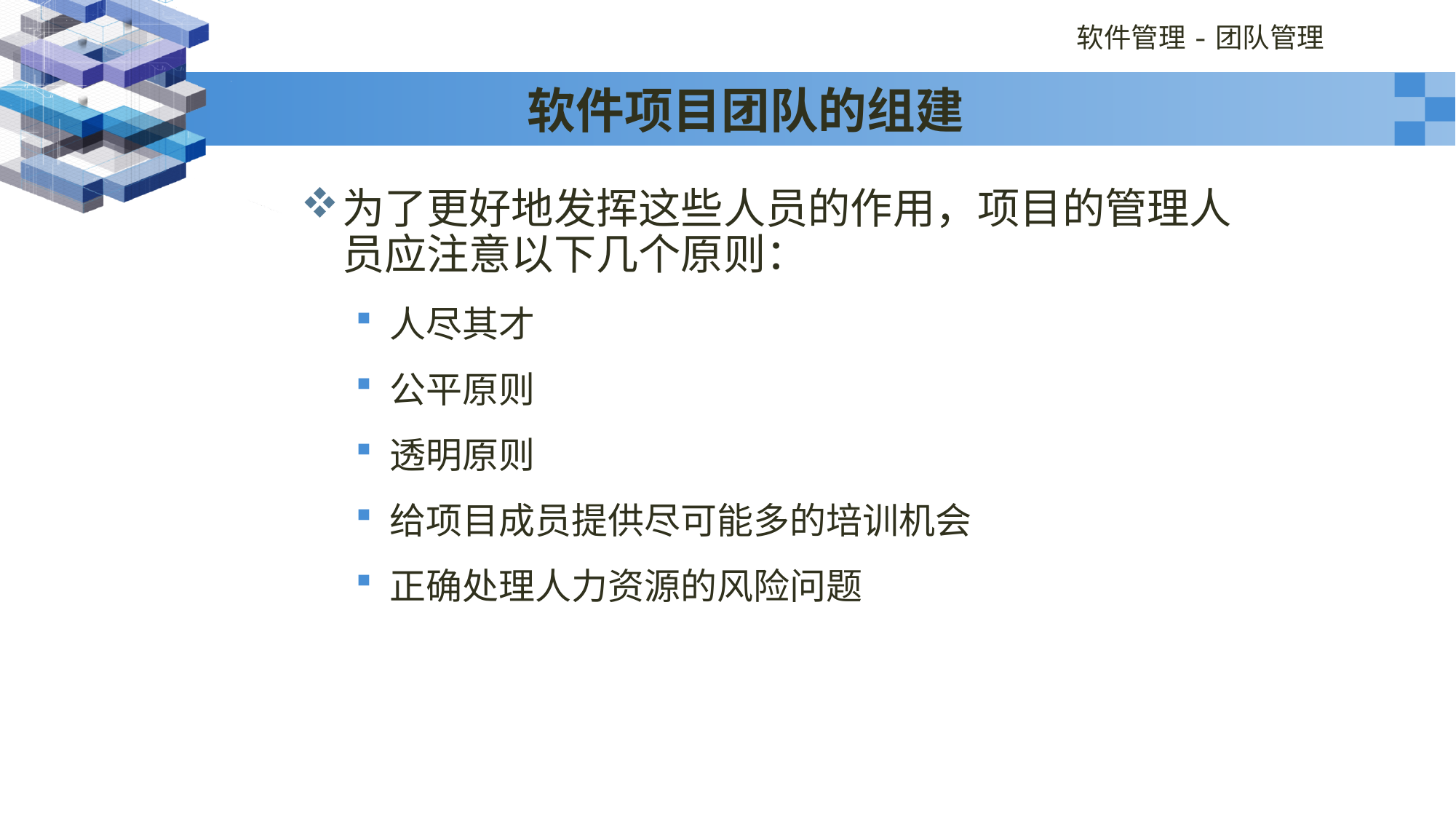

# 软件项目团队的组建
为了更好地发挥这些人员的作用，项目的管理人员应注意以下几个原则：
人尽其才
公平原则
透明原则
给项目成员提供尽可能多的培训机会
正确处理人力资源的风险问题